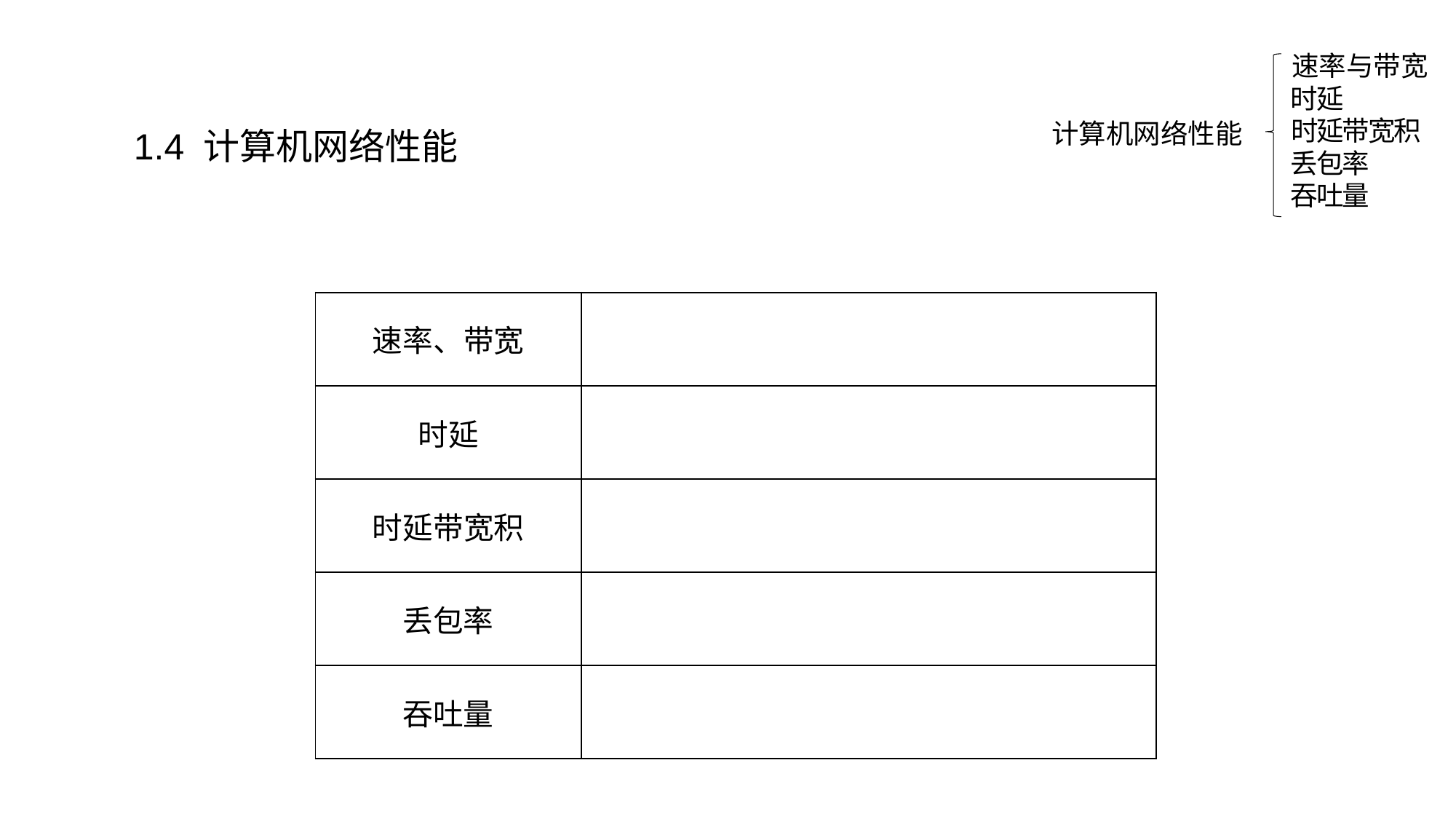

1.4 计算机网络性能
速率与带宽

时延
计算机网络性能
时延带宽积
丢包率
吞吐量
| 速率、带宽 |  |
| --- | --- |
| 时延 |  |
| 时延带宽积 |  |
| 丢包率 |  |
| 吞吐量 |  |